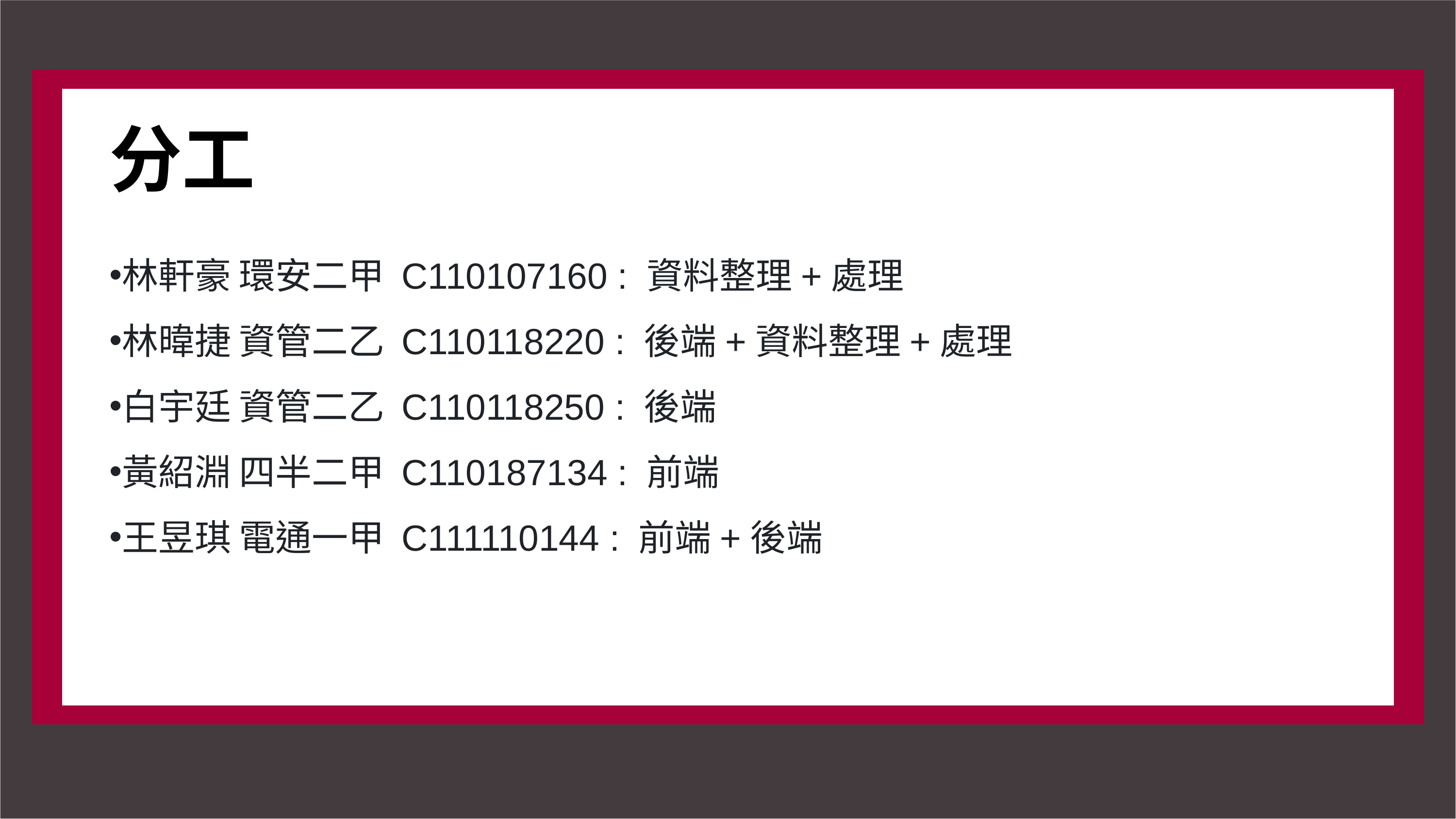

分工
林軒豪 環安二甲 C110107160 : 資料整理+處理
林暐捷 資管二乙 C110118220 : 後端+資料整理+處理
白宇廷 資管二乙 C110118250 : 後端
黃紹淵 四半二甲 C110187134 : 前端
王昱琪 電通一甲 C111110144 : 前端+後端